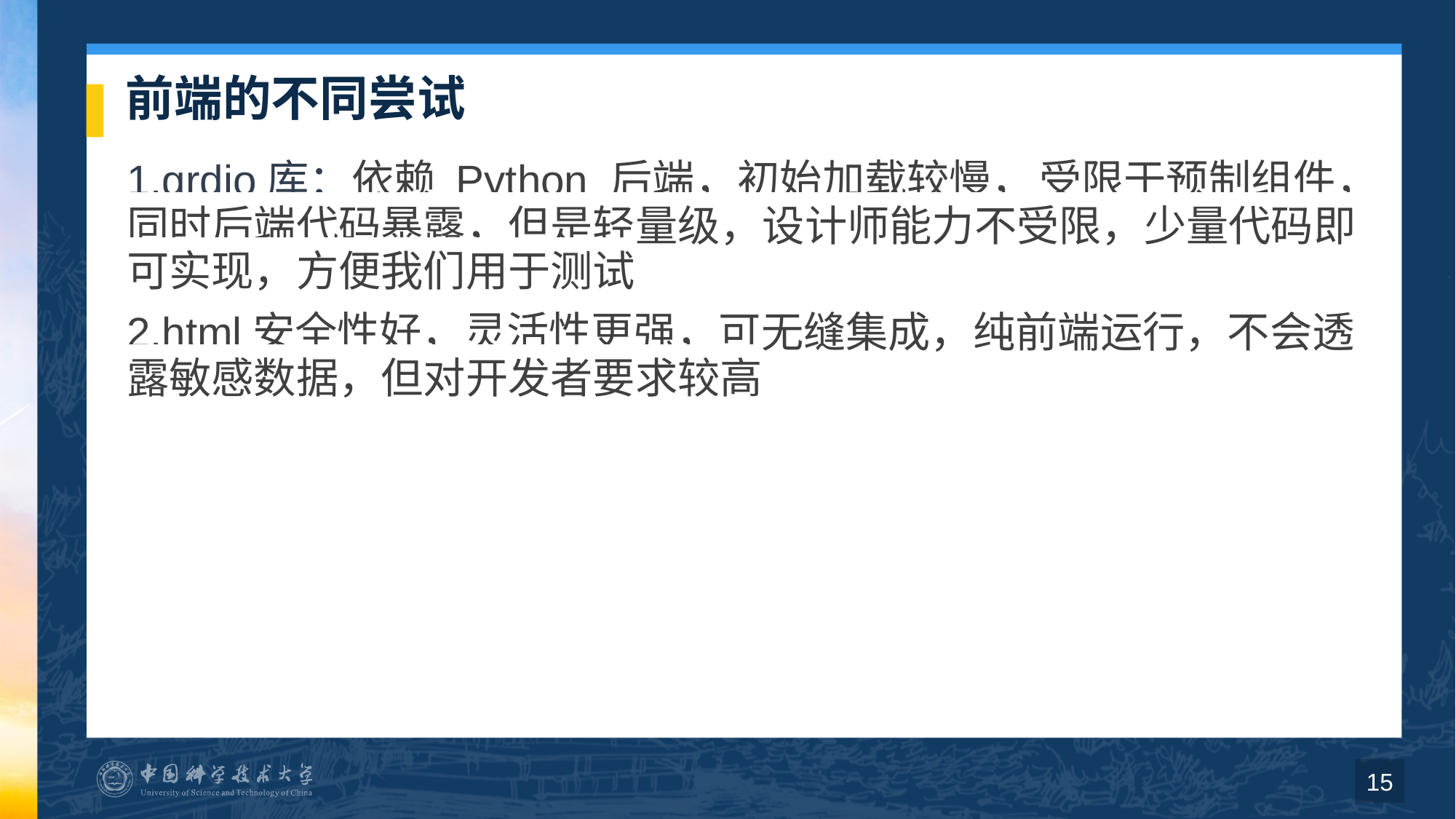

# 前端的不同尝试
1.grdio库：依赖 Python 后端，初始加载较慢， 受限于预制组件，同时后端代码暴露，但是轻量级，设计师能力不受限，少量代码即可实现，方便我们用于测试
2.html安全性好，灵活性更强，可无缝集成，纯前端运行，不会透露敏感数据，但对开发者要求较高

15